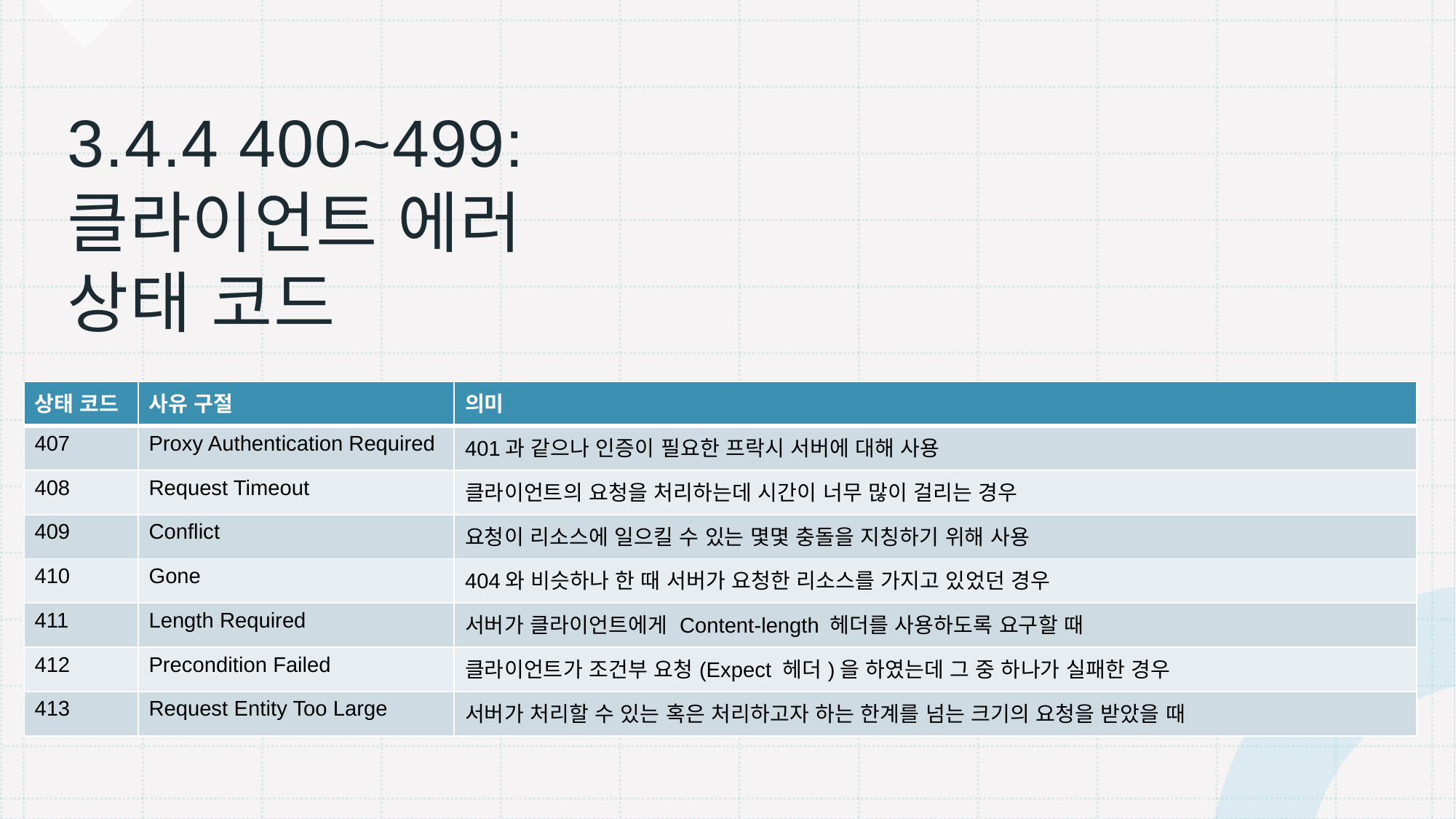

# 3.4.4 400~499: 클라이언트 에러 상태 코드
| 상태 코드 | 사유 구절 | 의미 |
| --- | --- | --- |
| 407 | Proxy Authentication Required | 401과 같으나 인증이 필요한 프락시 서버에 대해 사용 |
| 408 | Request Timeout | 클라이언트의 요청을 처리하는데 시간이 너무 많이 걸리는 경우 |
| 409 | Conflict | 요청이 리소스에 일으킬 수 있는 몇몇 충돌을 지칭하기 위해 사용 |
| 410 | Gone | 404와 비슷하나 한 때 서버가 요청한 리소스를 가지고 있었던 경우 |
| 411 | Length Required | 서버가 클라이언트에게 Content-length 헤더를 사용하도록 요구할 때 |
| 412 | Precondition Failed | 클라이언트가 조건부 요청(Expect 헤더)을 하였는데 그 중 하나가 실패한 경우 |
| 413 | Request Entity Too Large | 서버가 처리할 수 있는 혹은 처리하고자 하는 한계를 넘는 크기의 요청을 받았을 때 |